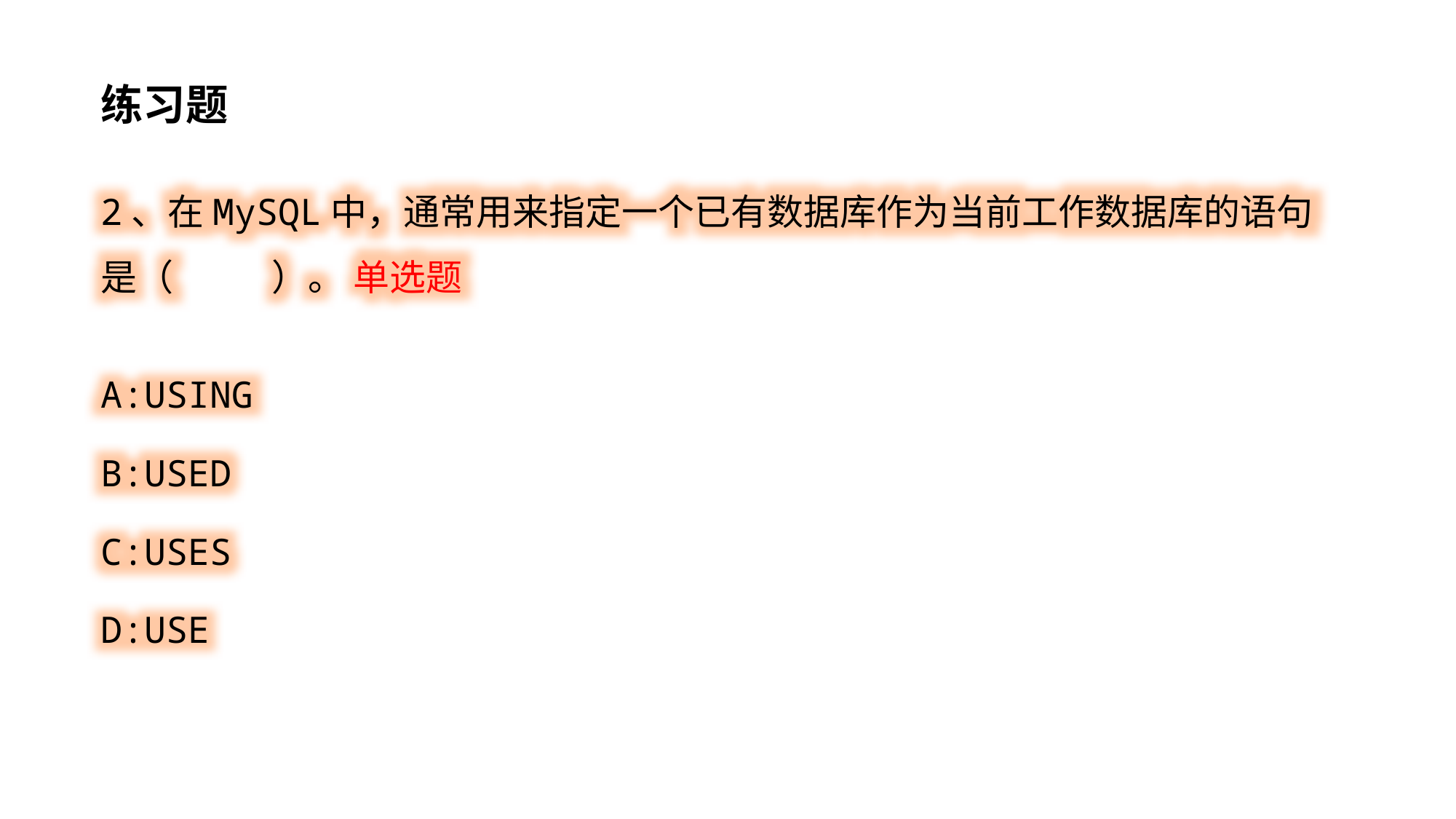

练习题
2、在MySQL中，通常用来指定一个已有数据库作为当前工作数据库的语句是（            ）。 单选题

A:USING

B:USED

C:USES

D:USE